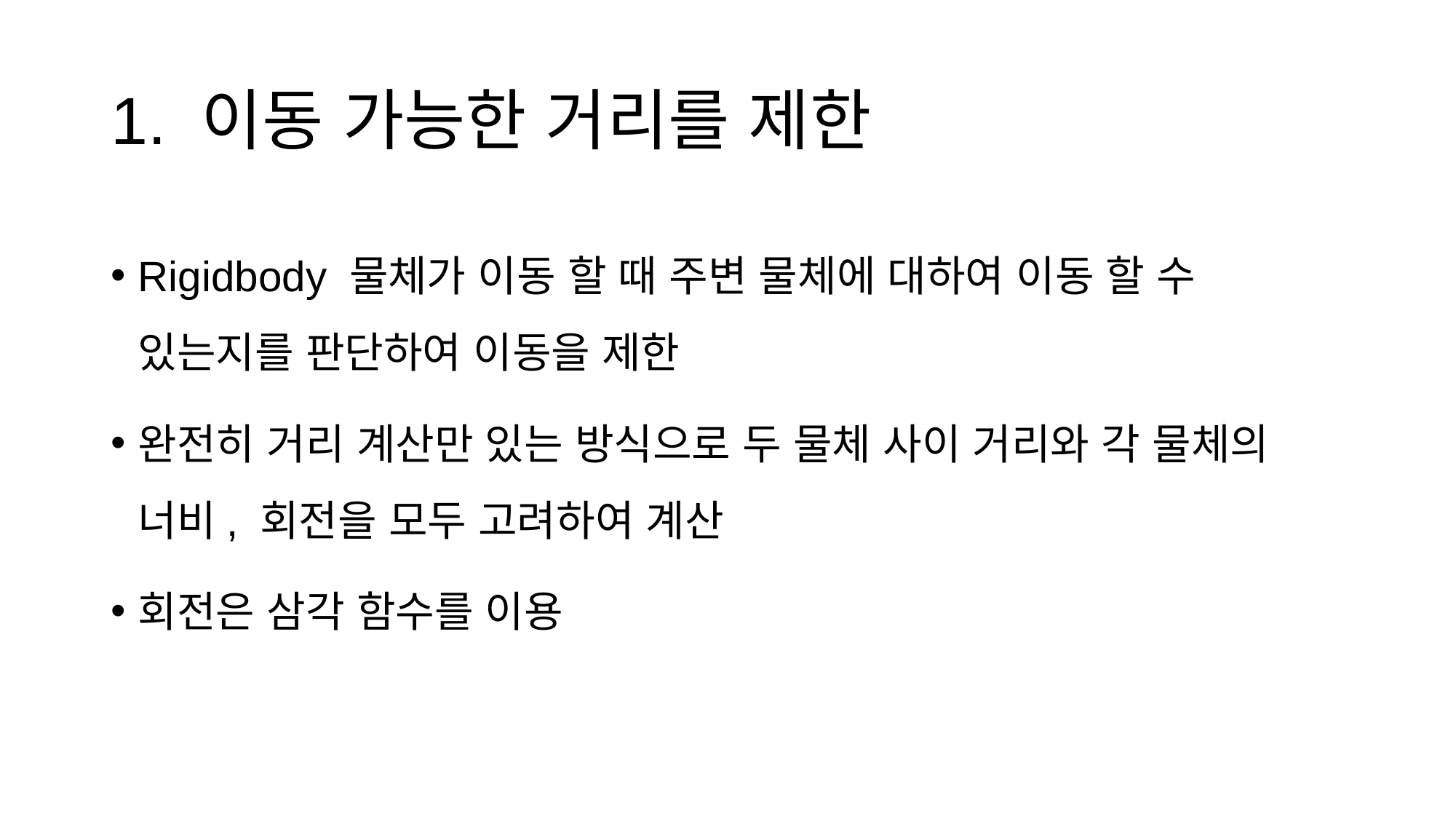

# 1. 이동 가능한 거리를 제한
Rigidbody 물체가 이동 할 때 주변 물체에 대하여 이동 할 수 있는지를 판단하여 이동을 제한
완전히 거리 계산만 있는 방식으로 두 물체 사이 거리와 각 물체의 너비, 회전을 모두 고려하여 계산
회전은 삼각 함수를 이용